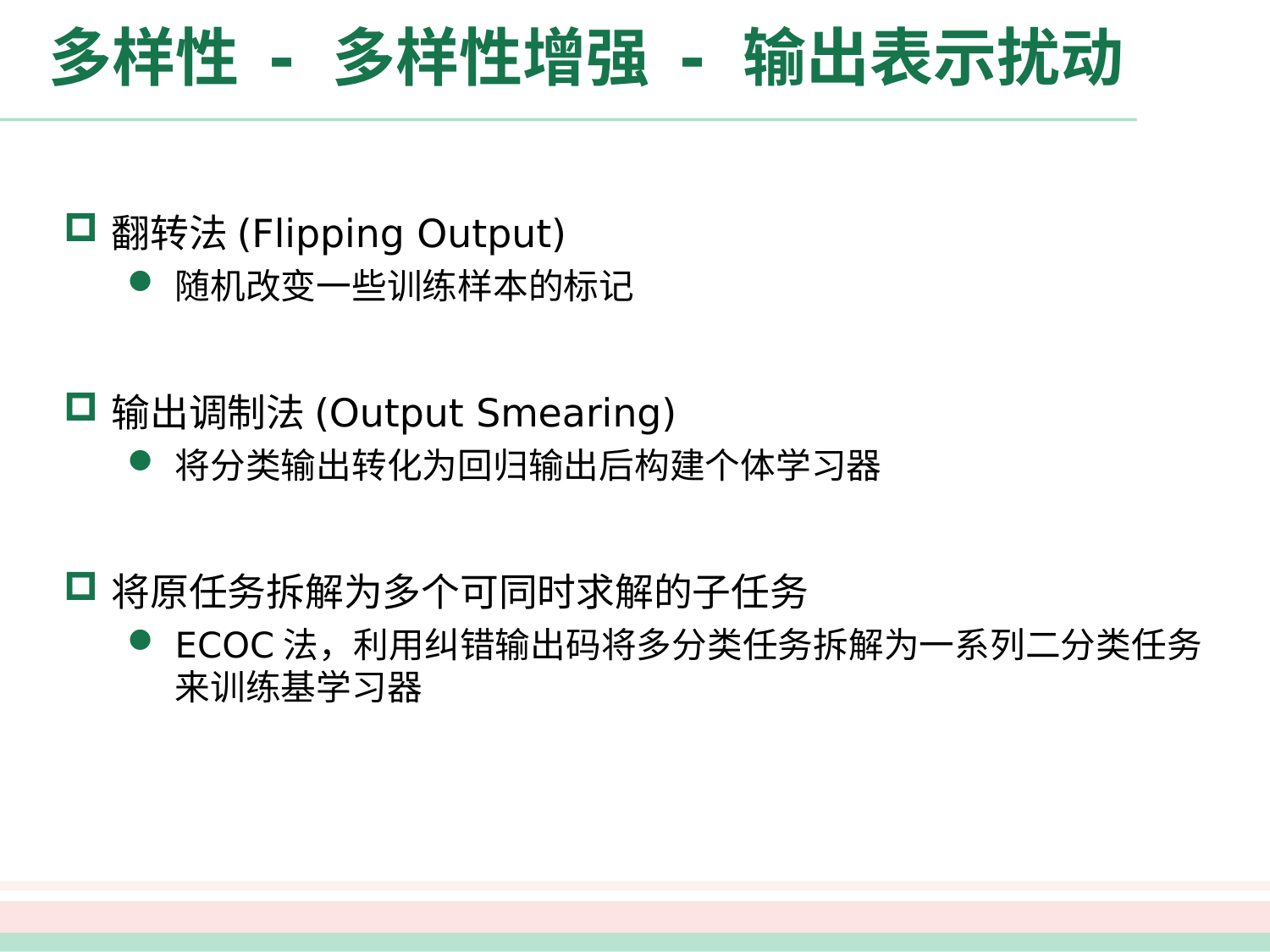

# 多样性 - 多样性增强 - 输出表示扰动
翻转法(Flipping Output)
随机改变一些训练样本的标记

输出调制法(Output Smearing)
将分类输出转化为回归输出后构建个体学习器

将原任务拆解为多个可同时求解的子任务
ECOC法，利用纠错输出码将多分类任务拆解为一系列二分类任务来训练基学习器